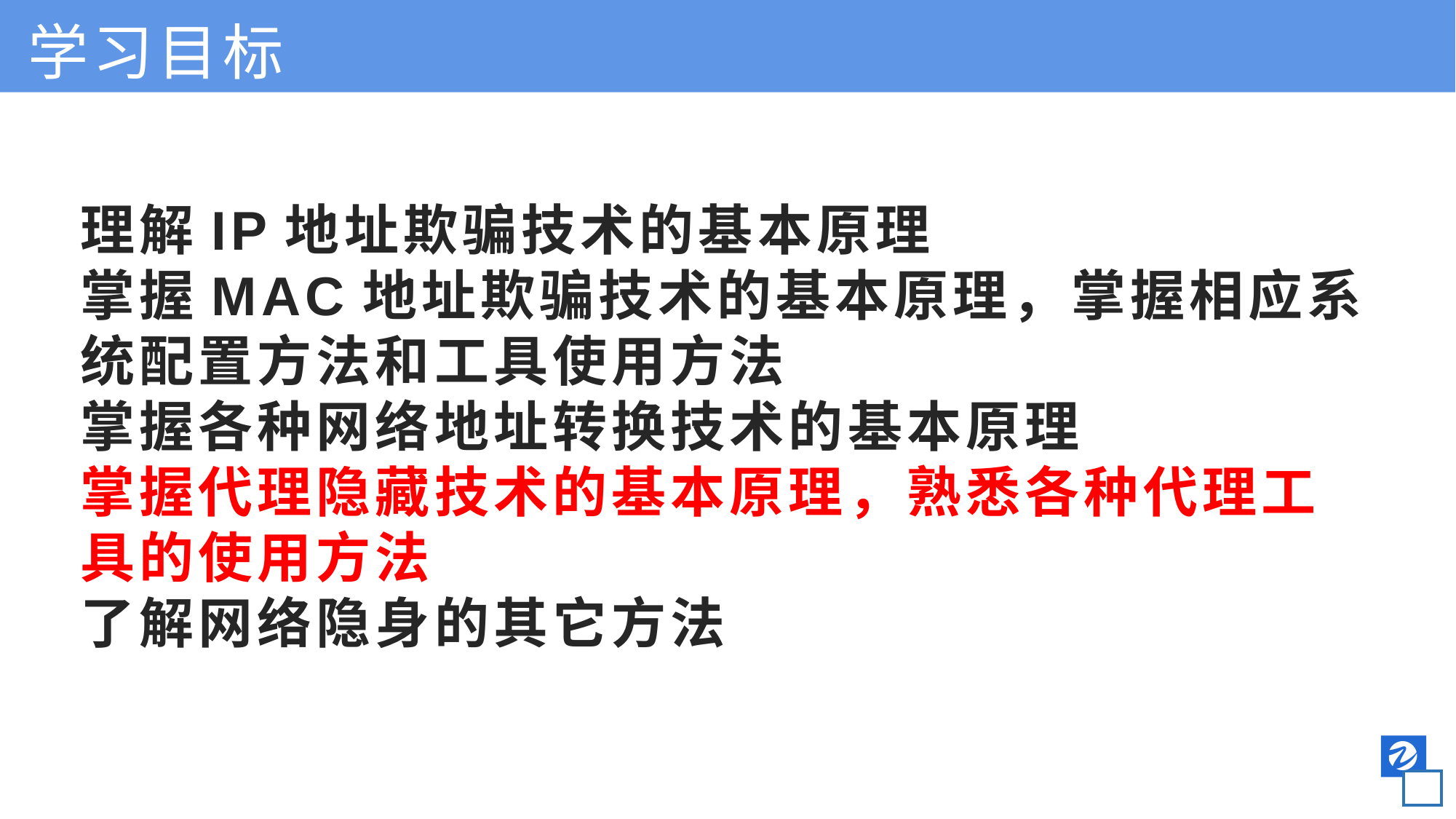

学习目标
理解IP地址欺骗技术的基本原理
掌握MAC地址欺骗技术的基本原理，掌握相应系统配置方法和工具使用方法
掌握各种网络地址转换技术的基本原理
掌握代理隐藏技术的基本原理，熟悉各种代理工具的使用方法
了解网络隐身的其它方法